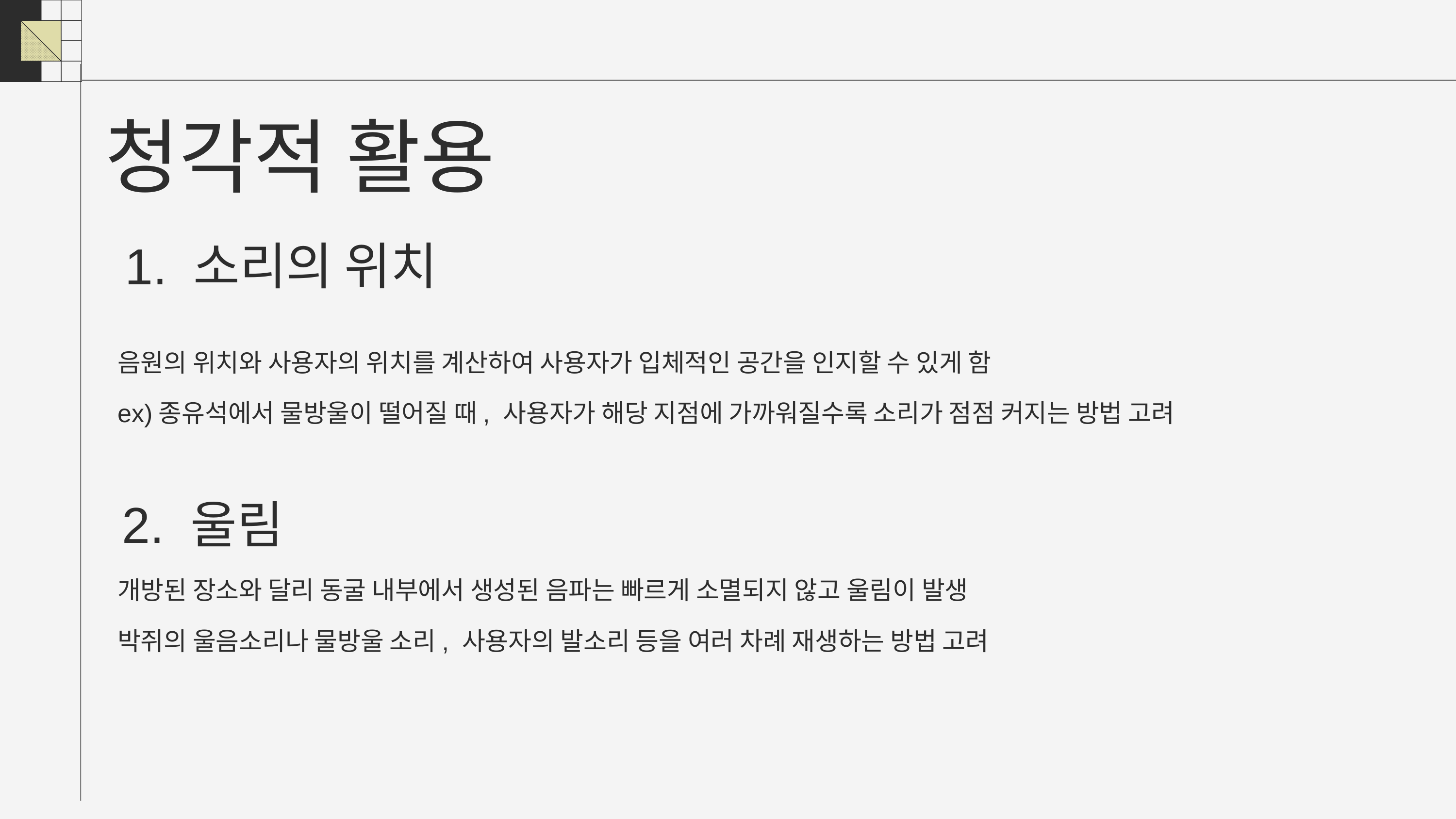

청각적 활용
1. 소리의 위치

음원의 위치와 사용자의 위치를 계산하여 사용자가 입체적인 공간을 인지할 수 있게 함

ex)종유석에서 물방울이 떨어질 때, 사용자가 해당 지점에 가까워질수록 소리가 점점 커지는 방법 고려

2. 울림
개방된 장소와 달리 동굴 내부에서 생성된 음파는 빠르게 소멸되지 않고 울림이 발생

박쥐의 울음소리나 물방울 소리, 사용자의 발소리 등을 여러 차례 재생하는 방법 고려